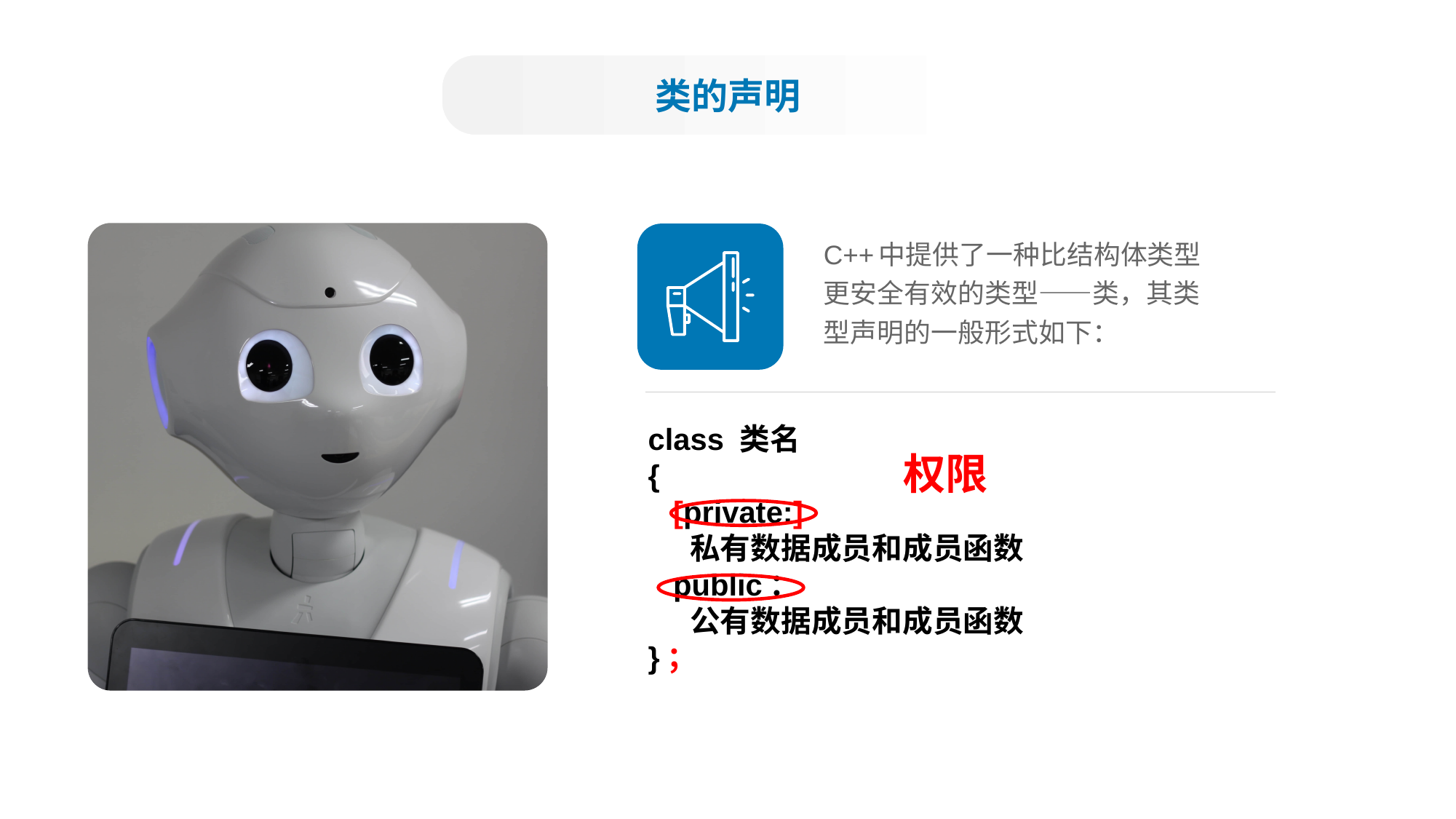

类的声明

C++中提供了一种比结构体类型
更安全有效的类型——类，其类
型声明的一般形式如下：

class 类名
{
   [private:]
     私有数据成员和成员函数
   public：
     公有数据成员和成员函数
}；
权限